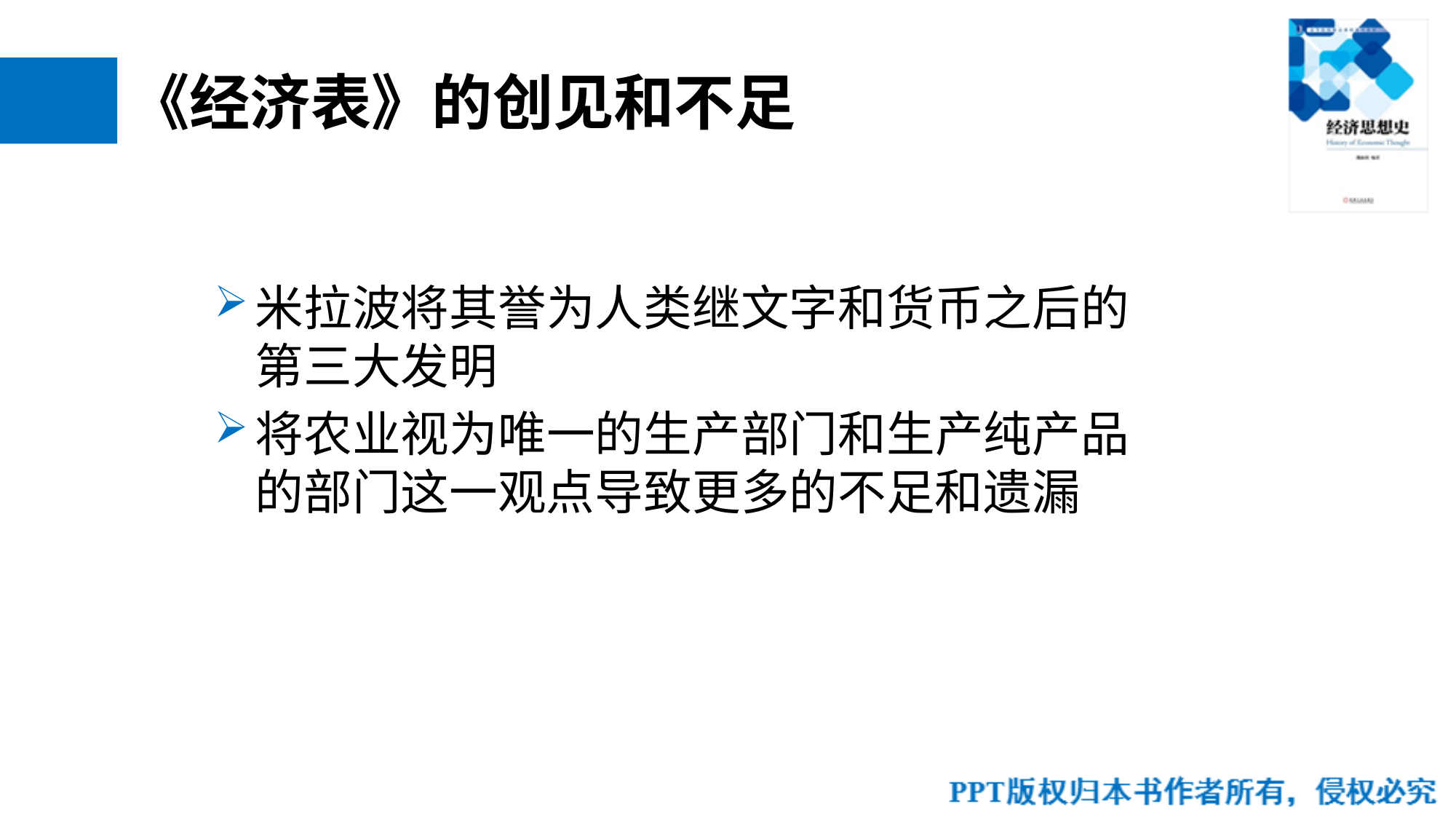

# 《经济表》的创见和不足

米拉波将其誉为人类继文字和货币之后的第三大发明
将农业视为唯一的生产部门和生产纯产品的部门这一观点导致更多的不足和遗漏
67